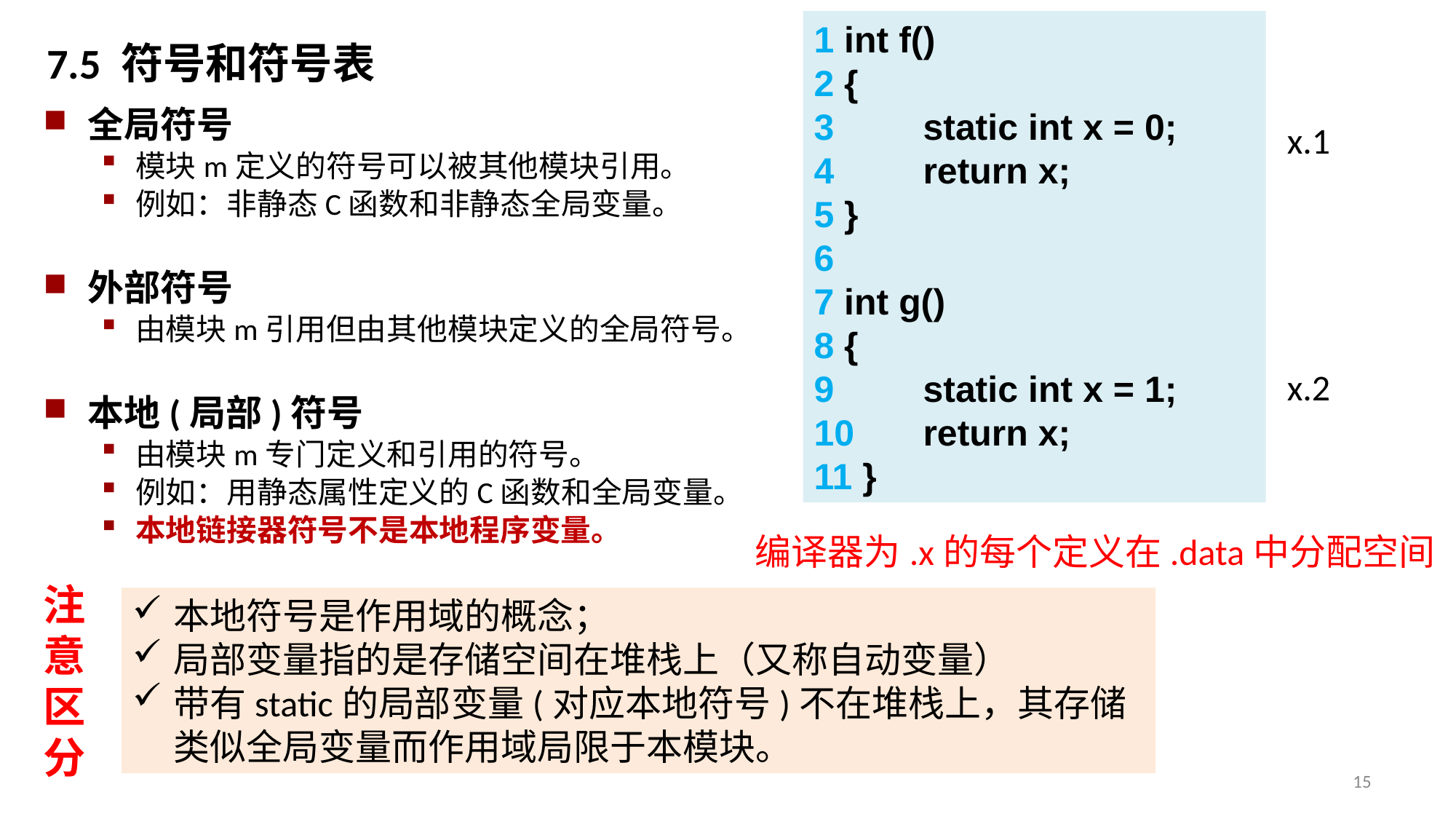

1 int f()
2 {
3 	static int x = 0;
4 	return x;
5 }
6
7 int g()
8 {
9 	static int x = 1;
10 	return x;
11 }
7.5 符号和符号表

全局符号
模块m定义的符号可以被其他模块引用。
例如：非静态C函数和非静态全局变量。

外部符号
由模块m引用但由其他模块定义的全局符号。

本地(局部)符号
由模块m专门定义和引用的符号。
例如：用静态属性定义的C函数和全局变量。
本地链接器符号不是本地程序变量。
x.1
x.2
编译器为.x的每个定义在.data中分配空间
注意区分
本地符号是作用域的概念；
局部变量指的是存储空间在堆栈上（又称自动变量）
带有static的局部变量(对应本地符号)不在堆栈上，其存储类似全局变量而作用域局限于本模块。
15